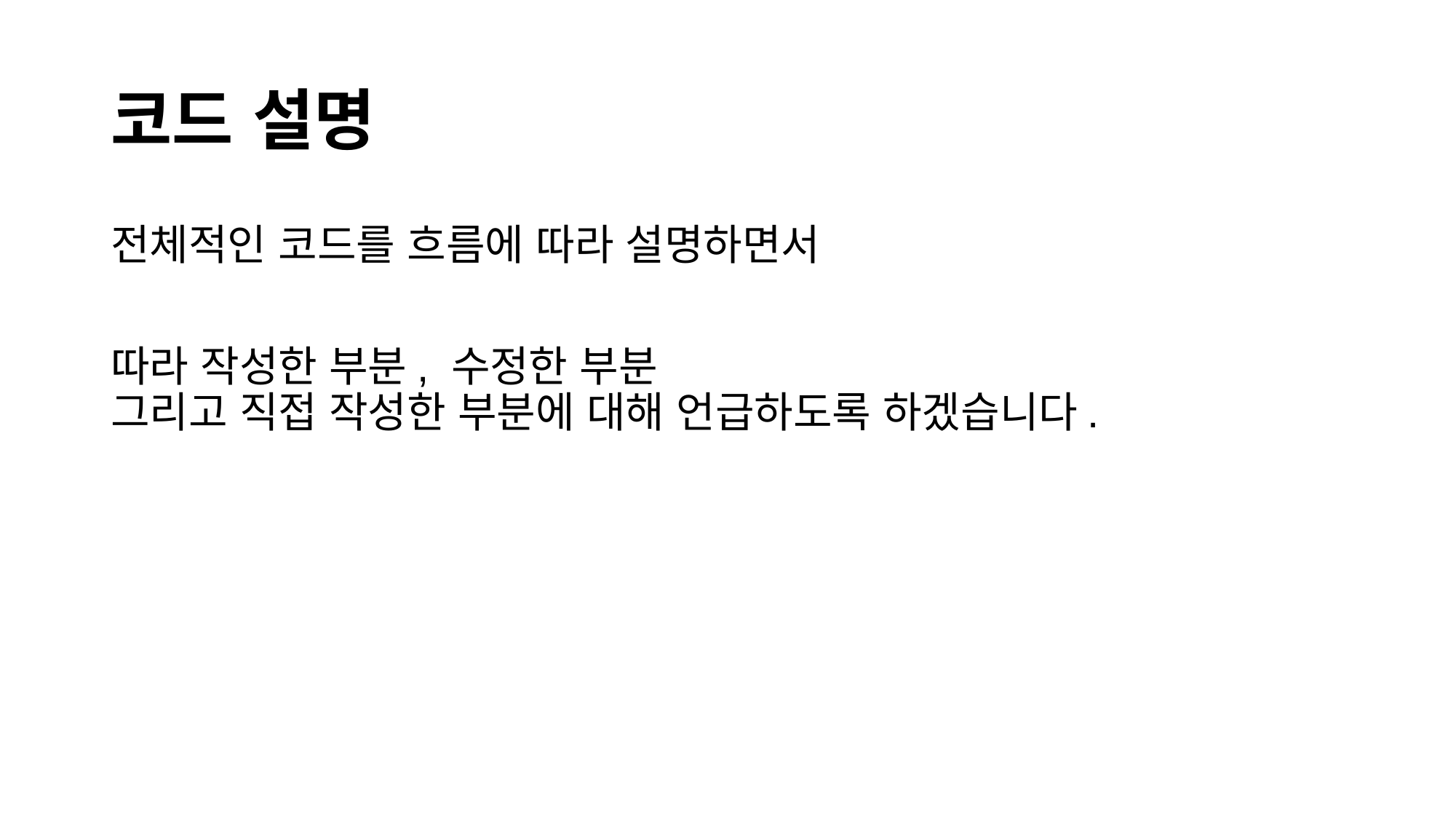

# 코드 설명
전체적인 코드를 흐름에 따라 설명하면서

따라 작성한 부분, 수정한 부분
그리고 직접 작성한 부분에 대해 언급하도록 하겠습니다.